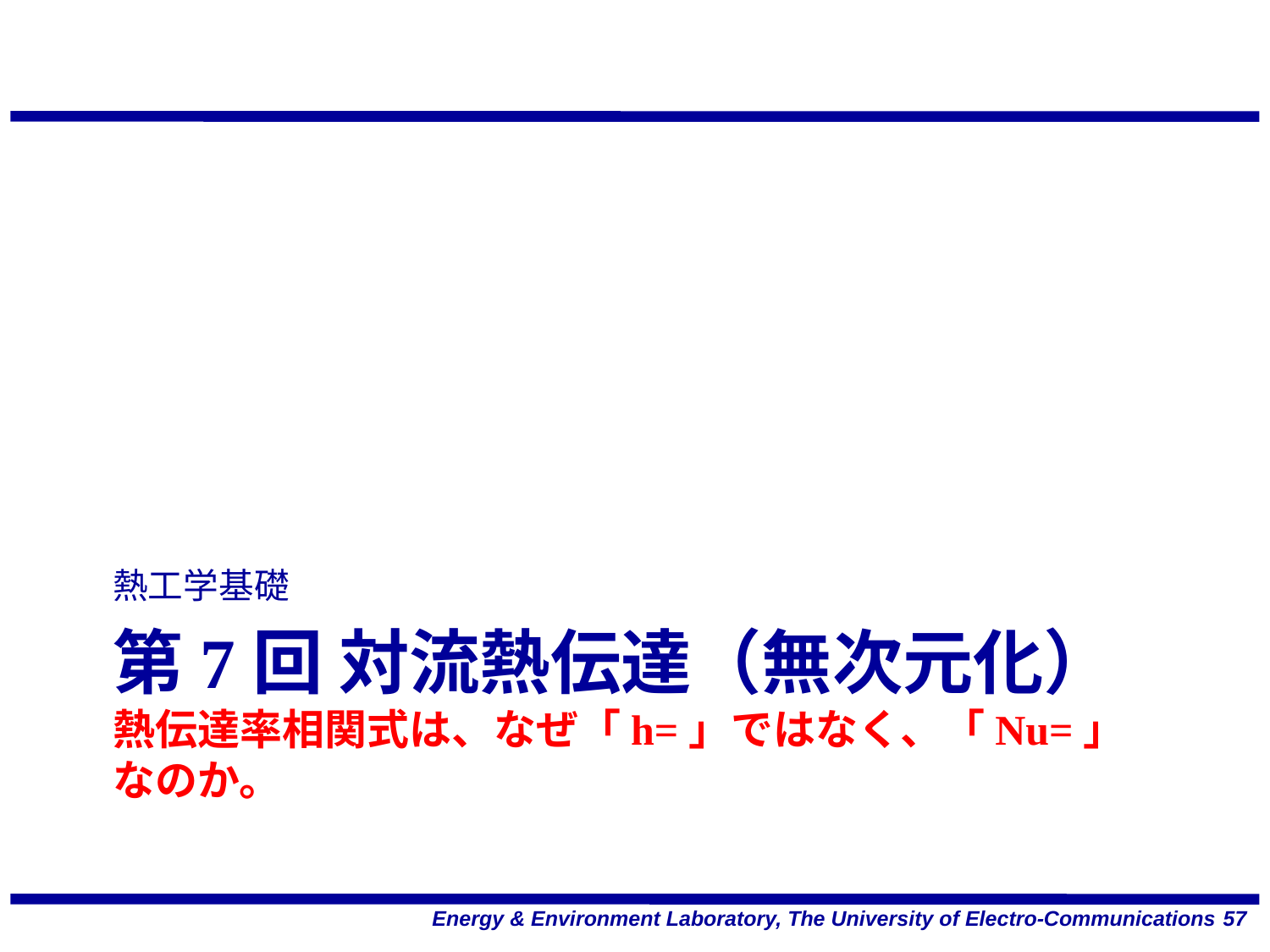

熱工学基礎
# 第7回 対流熱伝達（無次元化） 熱伝達率相関式は、なぜ「h=」ではなく、「Nu=」なのか。